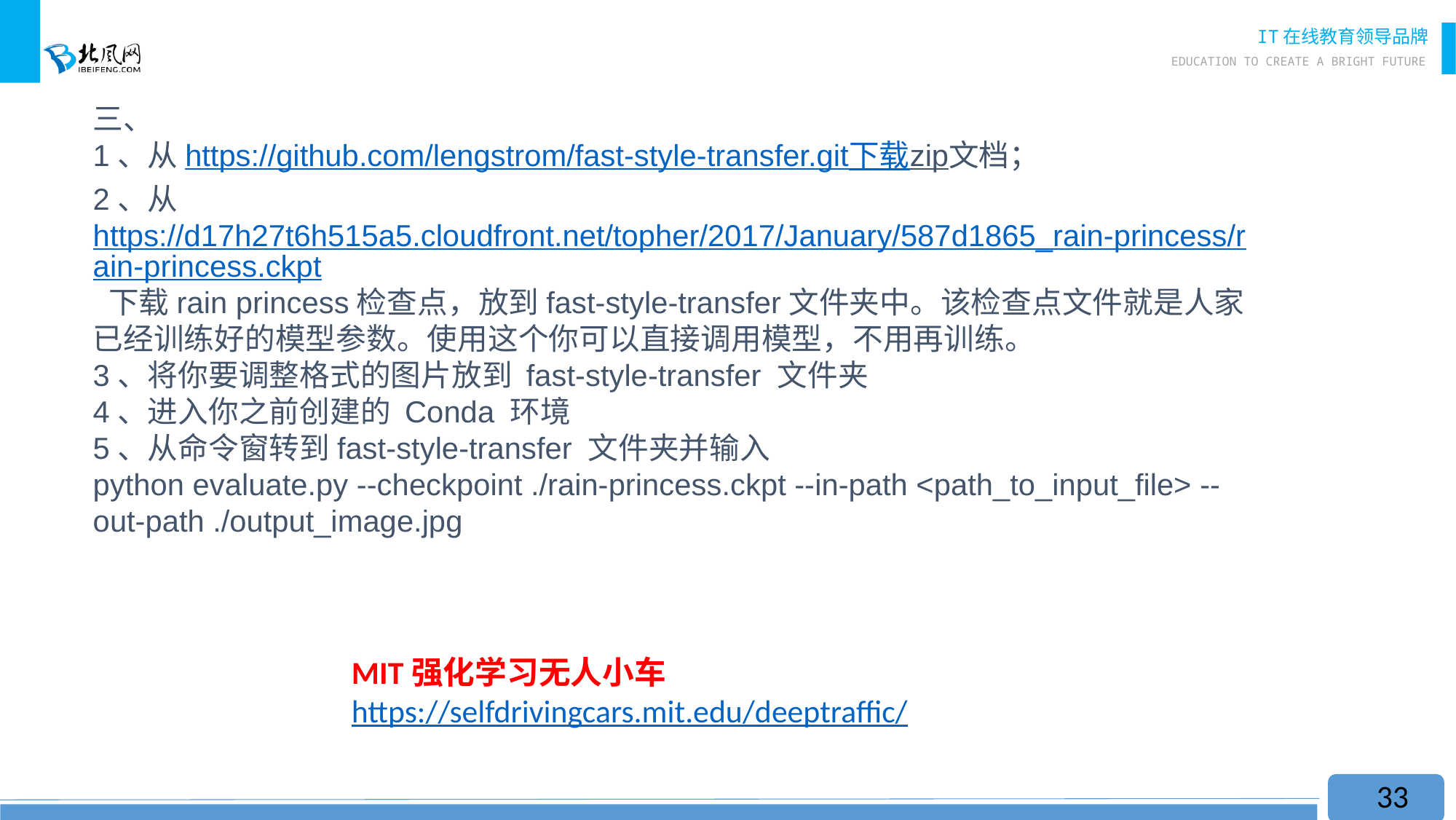

三、
1、从https://github.com/lengstrom/fast-style-transfer.git下载zip文档；
2、从https://d17h27t6h515a5.cloudfront.net/topher/2017/January/587d1865_rain-princess/rain-princess.ckpt 下载rain princess检查点，放到fast-style-transfer文件夹中。该检查点文件就是人家已经训练好的模型参数。使用这个你可以直接调用模型，不用再训练。
3、将你要调整格式的图片放到 fast-style-transfer 文件夹
4、进入你之前创建的 Conda 环境
5、从命令窗转到fast-style-transfer 文件夹并输入
python evaluate.py --checkpoint ./rain-princess.ckpt --in-path <path_to_input_file> --out-path ./output_image.jpg
MIT强化学习无人小车
https://selfdrivingcars.mit.edu/deeptraffic/